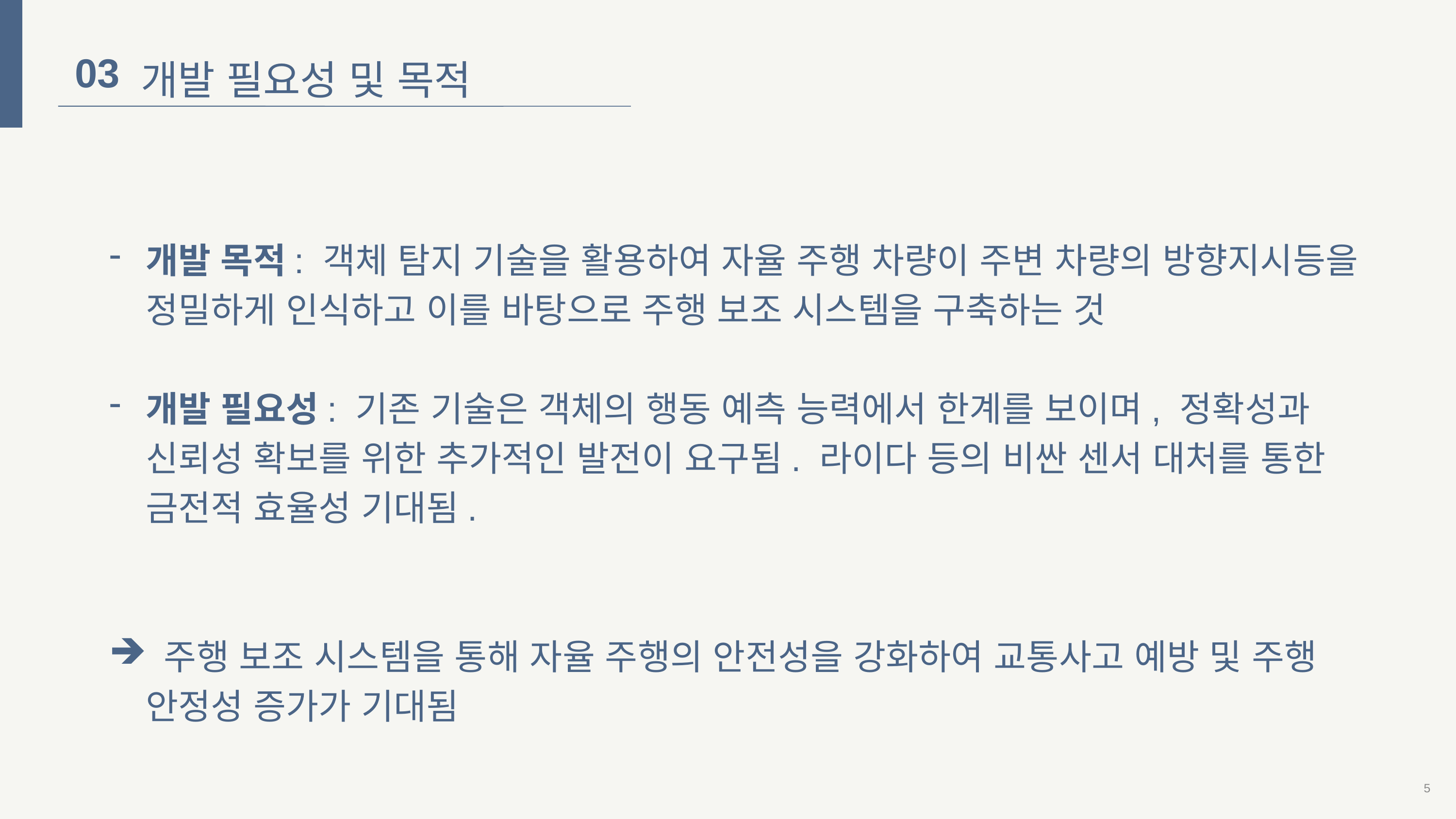

개발 필요성 및 목적
03

개발 목적: 객체 탐지 기술을 활용하여 자율 주행 차량이 주변 차량의 방향지시등을 정밀하게 인식하고 이를 바탕으로 주행 보조 시스템을 구축하는 것

개발 필요성: 기존 기술은 객체의 행동 예측 능력에서 한계를 보이며, 정확성과 신뢰성 확보를 위한 추가적인 발전이 요구됨. 라이다 등의 비싼 센서 대처를 통한 금전적 효율성 기대됨.

 주행 보조 시스템을 통해 자율 주행의 안전성을 강화하여 교통사고 예방 및 주행 안정성 증가가 기대됨
5